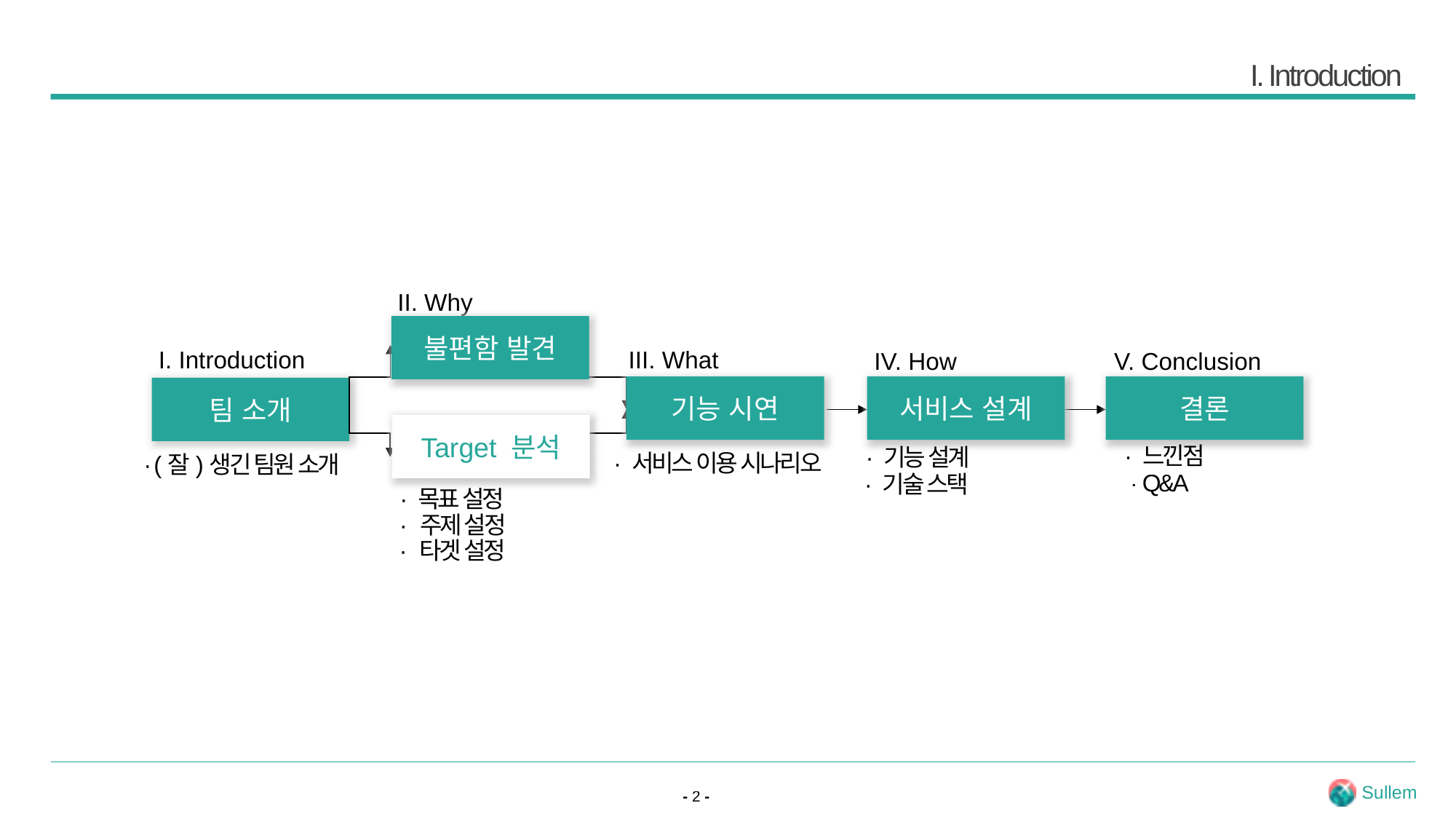

# I. Introduction

II. Why
불편함 발견
I. Introduction
III. What
기능 시연
IV. How
서비스 설계
V. Conclusion
결론
팀 소개
Target 분석
· 느낀점
· 기능 설계
· 서비스 이용 시나리오
· (잘)생긴 팀원 소개
· Q&A
· 기술 스택
· 목표 설정
· 주제 설정
· 타겟 설정